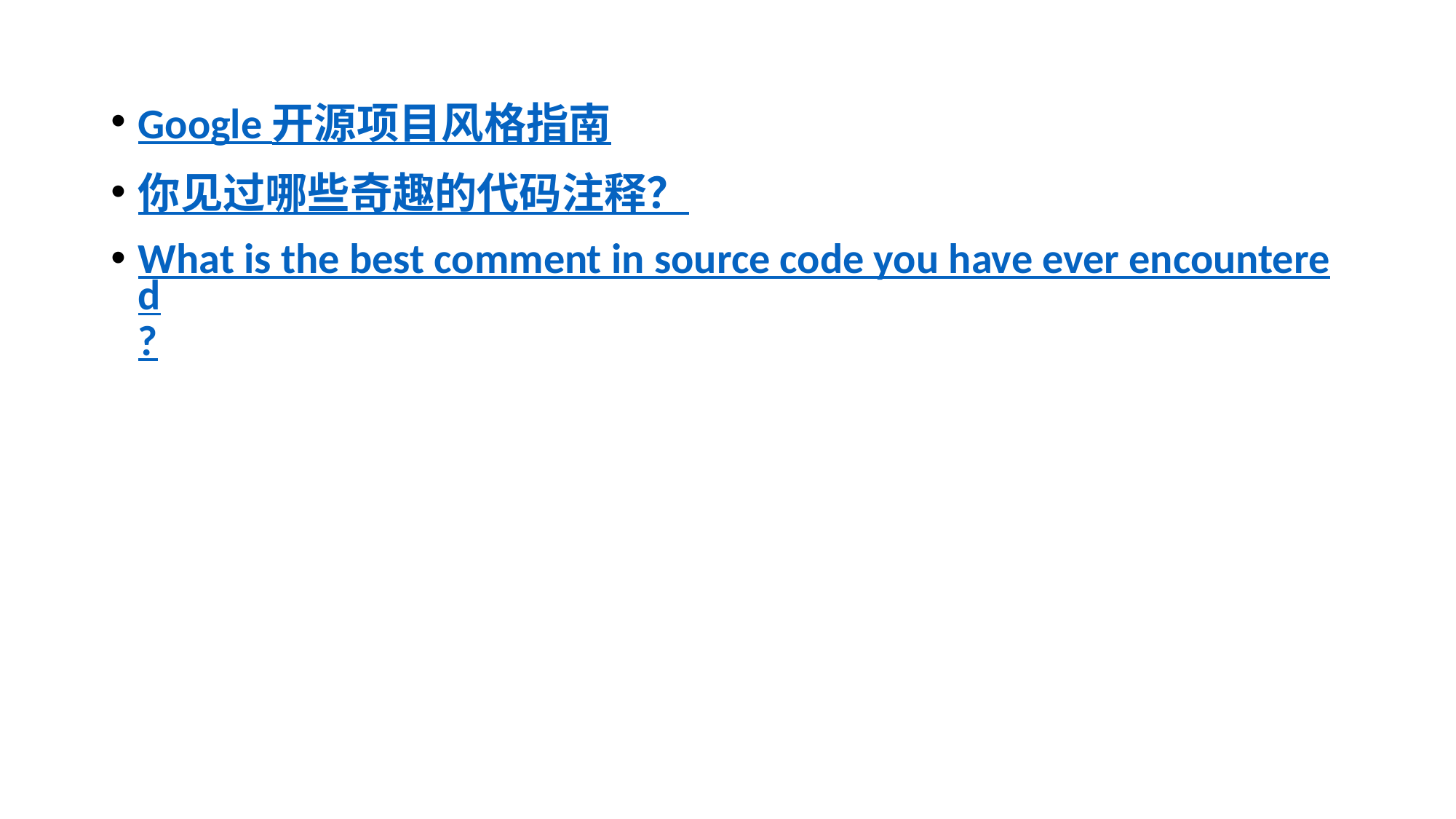

Google 开源项目风格指南
你见过哪些奇趣的代码注释？
What is the best comment in source code you have ever encountered?